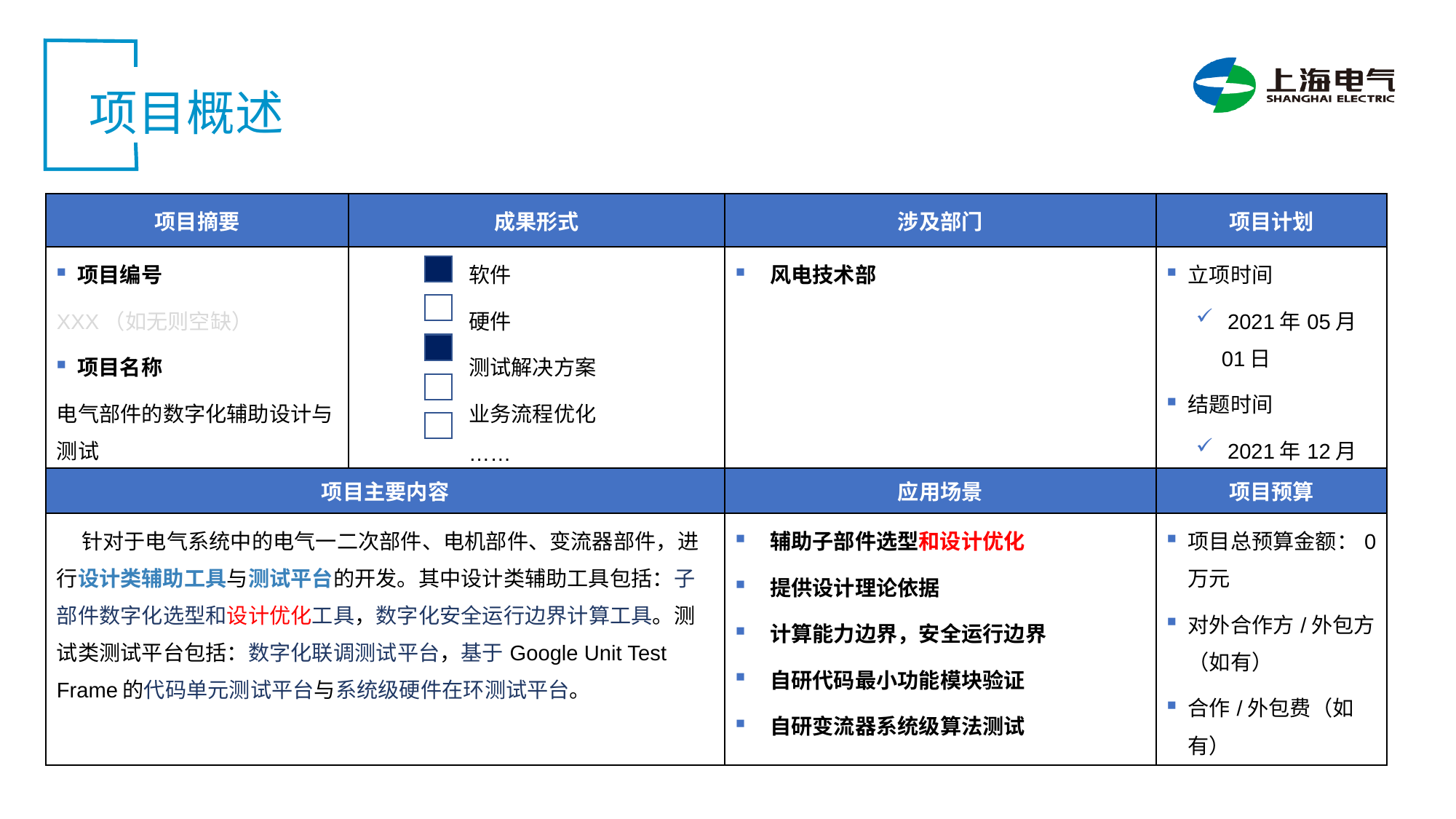

项目概述
| 项目摘要 | 成果形式 | 涉及部门 | 项目计划 |
| --- | --- | --- | --- |
| 项目编号 XXX（如无则空缺） 项目名称 电气部件的数字化辅助设计与测试 | 软件 硬件 测试解决方案 业务流程优化 …… | 风电技术部 | 立项时间 2021年05月01日 结题时间 2021年12月01日 |
| 项目主要内容 |  | 应用场景 | 项目预算 |
| 针对于电气系统中的电气一二次部件、电机部件、变流器部件，进行设计类辅助工具与测试平台的开发。其中设计类辅助工具包括：子部件数字化选型和设计优化工具，数字化安全运行边界计算工具。测试类测试平台包括：数字化联调测试平台，基于Google Unit Test Frame的代码单元测试平台与系统级硬件在环测试平台。 |  | 辅助子部件选型和设计优化 提供设计理论依据 计算能力边界，安全运行边界 自研代码最小功能模块验证 自研变流器系统级算法测试 | 项目总预算金额：0万元 对外合作方/外包方（如有） 合作/外包费（如有） |